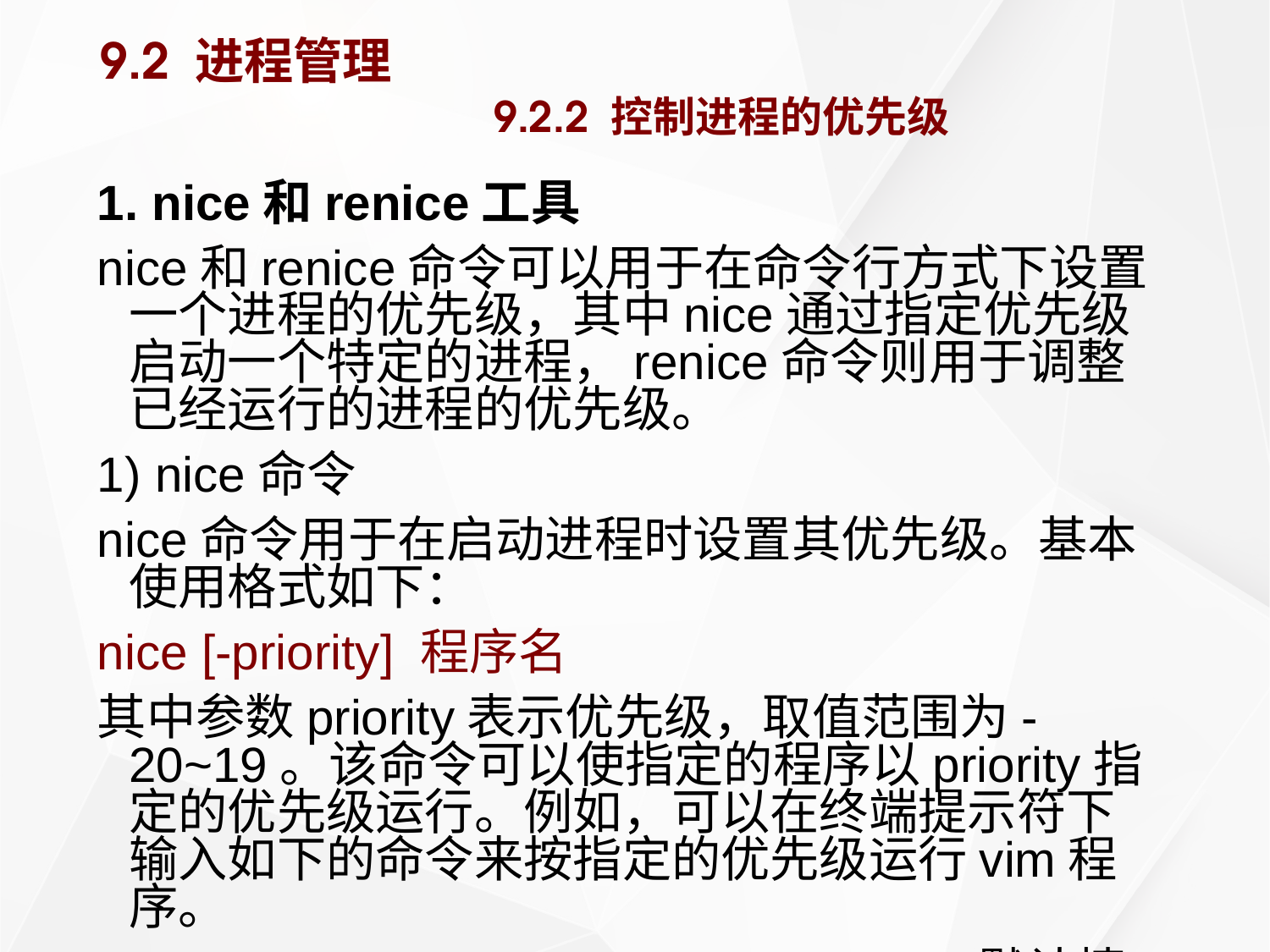

# 9.2 进程管理 9.2.2 控制进程的优先级
1. nice和renice工具
nice和renice命令可以用于在命令行方式下设置一个进程的优先级，其中nice通过指定优先级启动一个特定的进程，renice命令则用于调整已经运行的进程的优先级。
1) nice命令
nice命令用于在启动进程时设置其优先级。基本使用格式如下：
nice [-priority] 程序名
其中参数priority表示优先级，取值范围为-20~19。该命令可以使指定的程序以priority指定的优先级运行。例如，可以在终端提示符下输入如下的命令来按指定的优先级运行vim程序。
[root@myhost root]# vim &                 ←默认情况下，优先级为0
[root@myhost root]# nice -18 vim &	←优先级为18
[root@myhost root]# nice --18 vim &	←优先级为-18